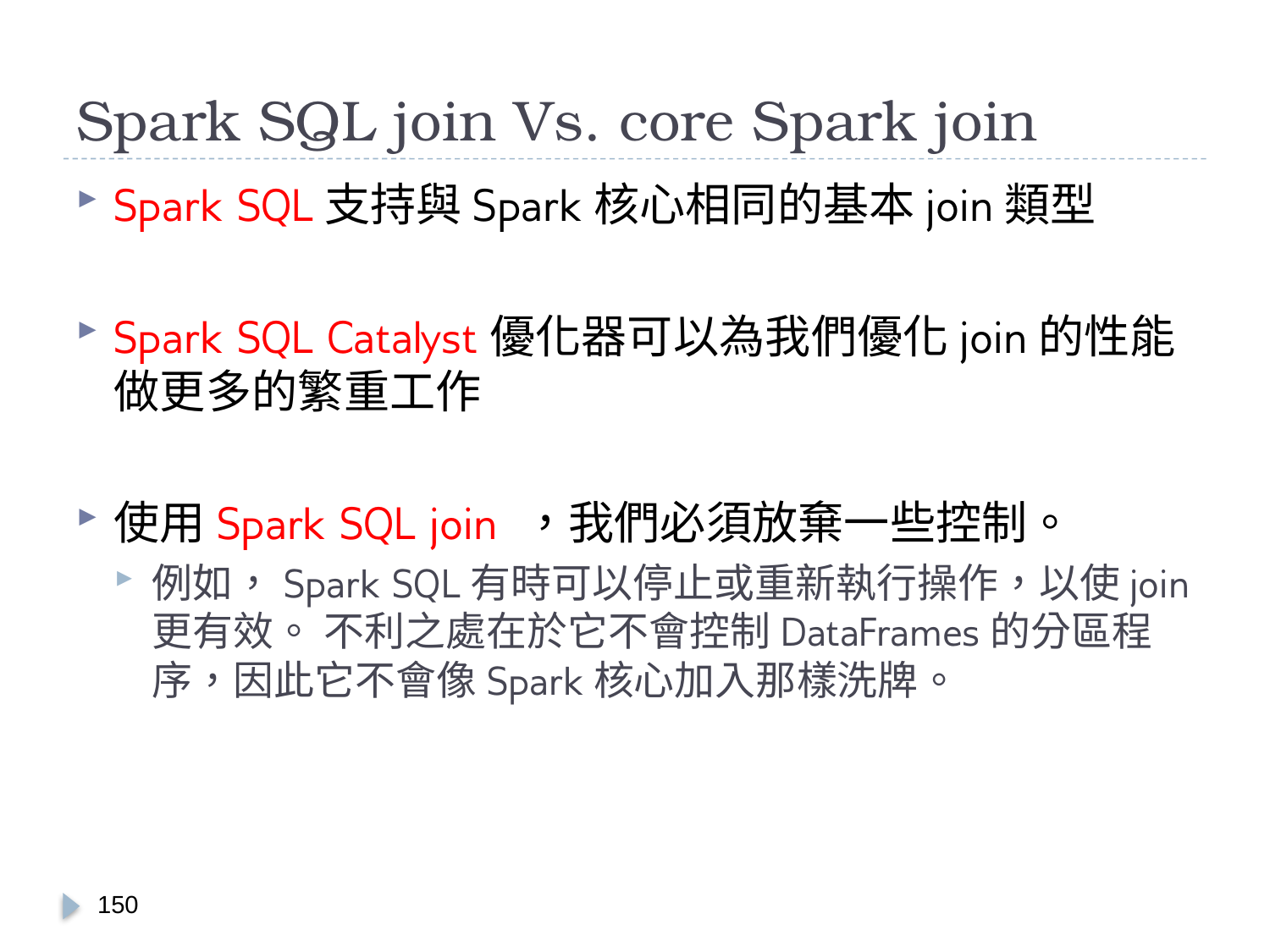

# Spark SQL join Vs. core Spark join
Spark SQL支持與Spark核心相同的基本join類型

Spark SQL Catalyst優化器可以為我們優化join的性能做更多的繁重工作

使用Spark SQL join ，我們必須放棄一些控制。
例如，Spark SQL有時可以停止或重新執行操作，以使join更有效。 不利之處在於它不會控制DataFrames的分區程序，因此它不會像Spark核心加入那樣洗牌。
150